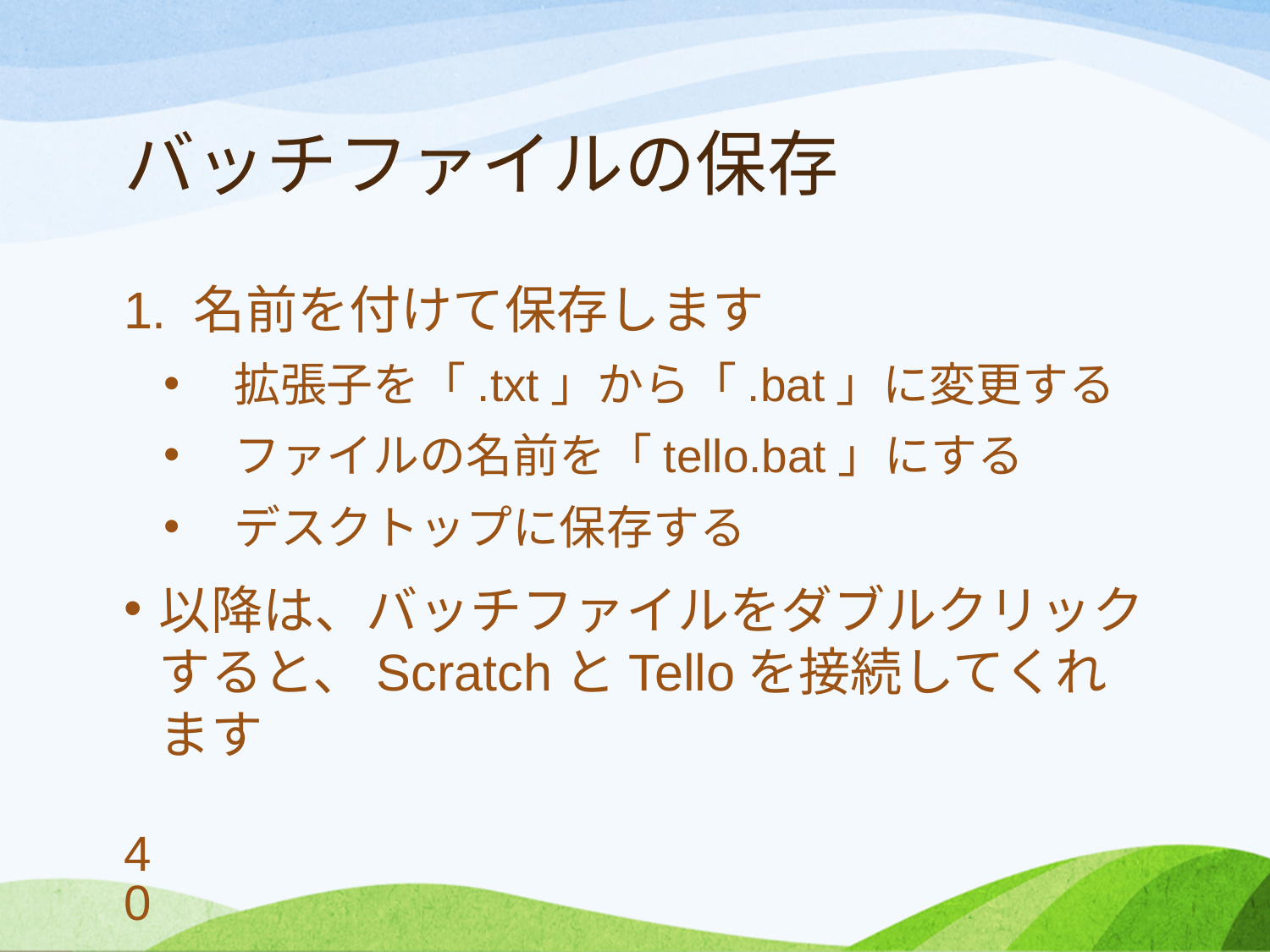

# バッチファイルの保存
名前を付けて保存します
拡張子を「.txt」から「.bat」に変更する
ファイルの名前を「tello.bat」にする
デスクトップに保存する
以降は、バッチファイルをダブルクリックすると、ScratchとTelloを接続してくれます

40